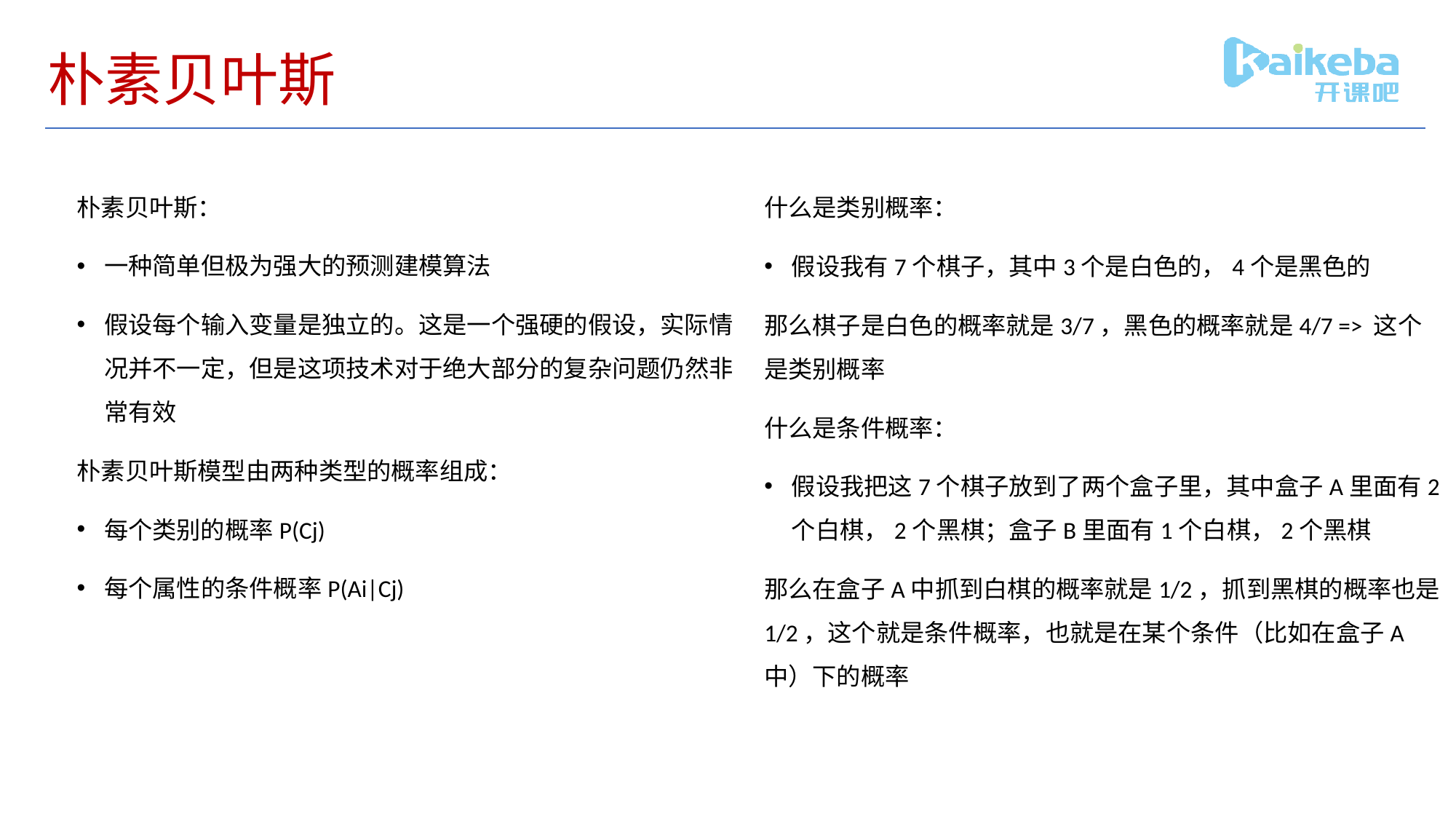

# 朴素贝叶斯
朴素贝叶斯：
一种简单但极为强大的预测建模算法
假设每个输入变量是独立的。这是一个强硬的假设，实际情况并不一定，但是这项技术对于绝大部分的复杂问题仍然非常有效
朴素贝叶斯模型由两种类型的概率组成：
每个类别的概率P(Cj)
每个属性的条件概率P(Ai|Cj)
什么是类别概率：
假设我有7个棋子，其中3个是白色的，4个是黑色的
那么棋子是白色的概率就是3/7，黑色的概率就是4/7 => 这个是类别概率
什么是条件概率：
假设我把这7个棋子放到了两个盒子里，其中盒子A里面有2个白棋，2个黑棋；盒子B里面有1个白棋，2个黑棋
那么在盒子A中抓到白棋的概率就是1/2，抓到黑棋的概率也是1/2，这个就是条件概率，也就是在某个条件（比如在盒子A中）下的概率